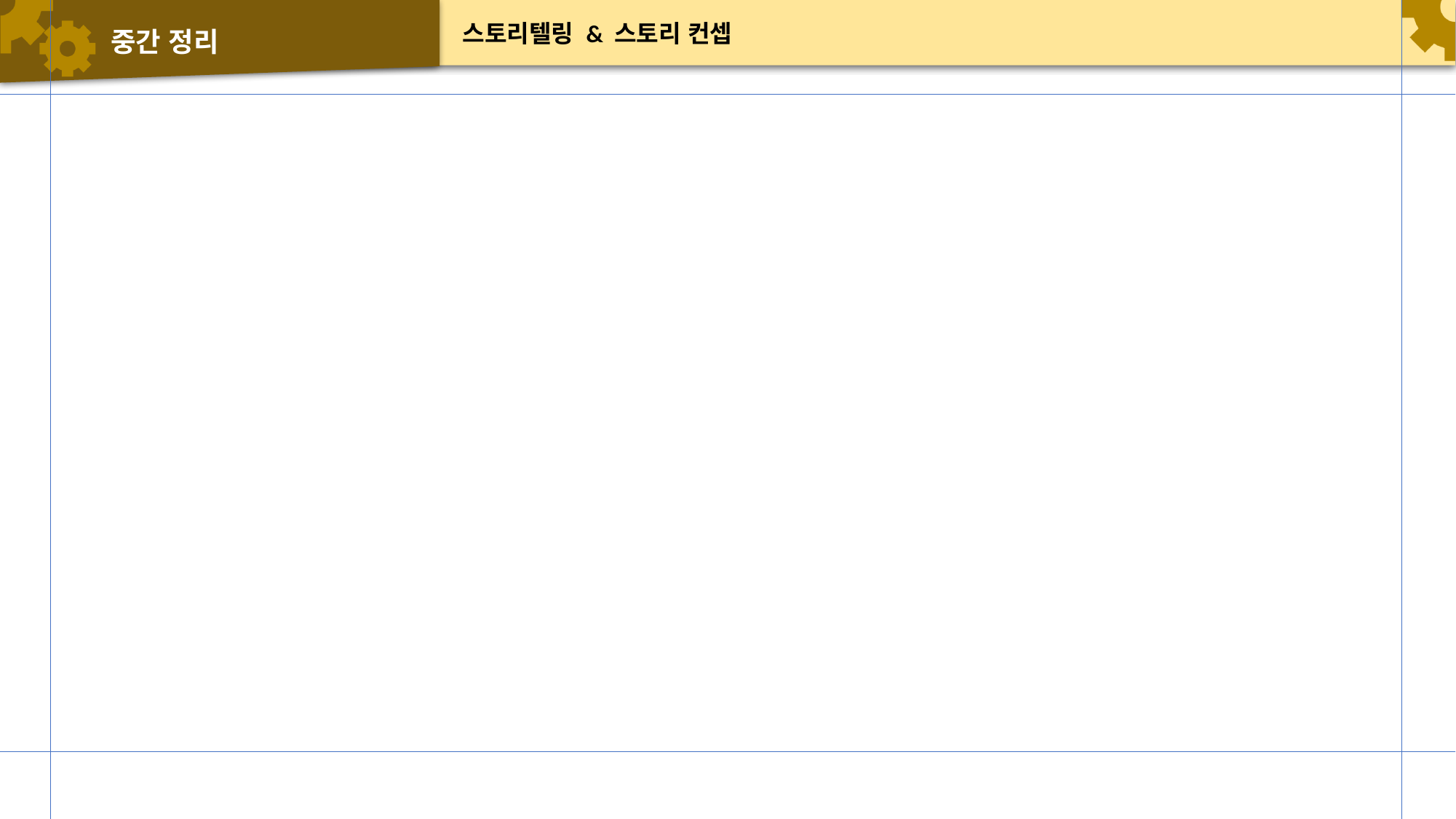

# 중간 정리
스토리텔링 & 스토리 컨셉